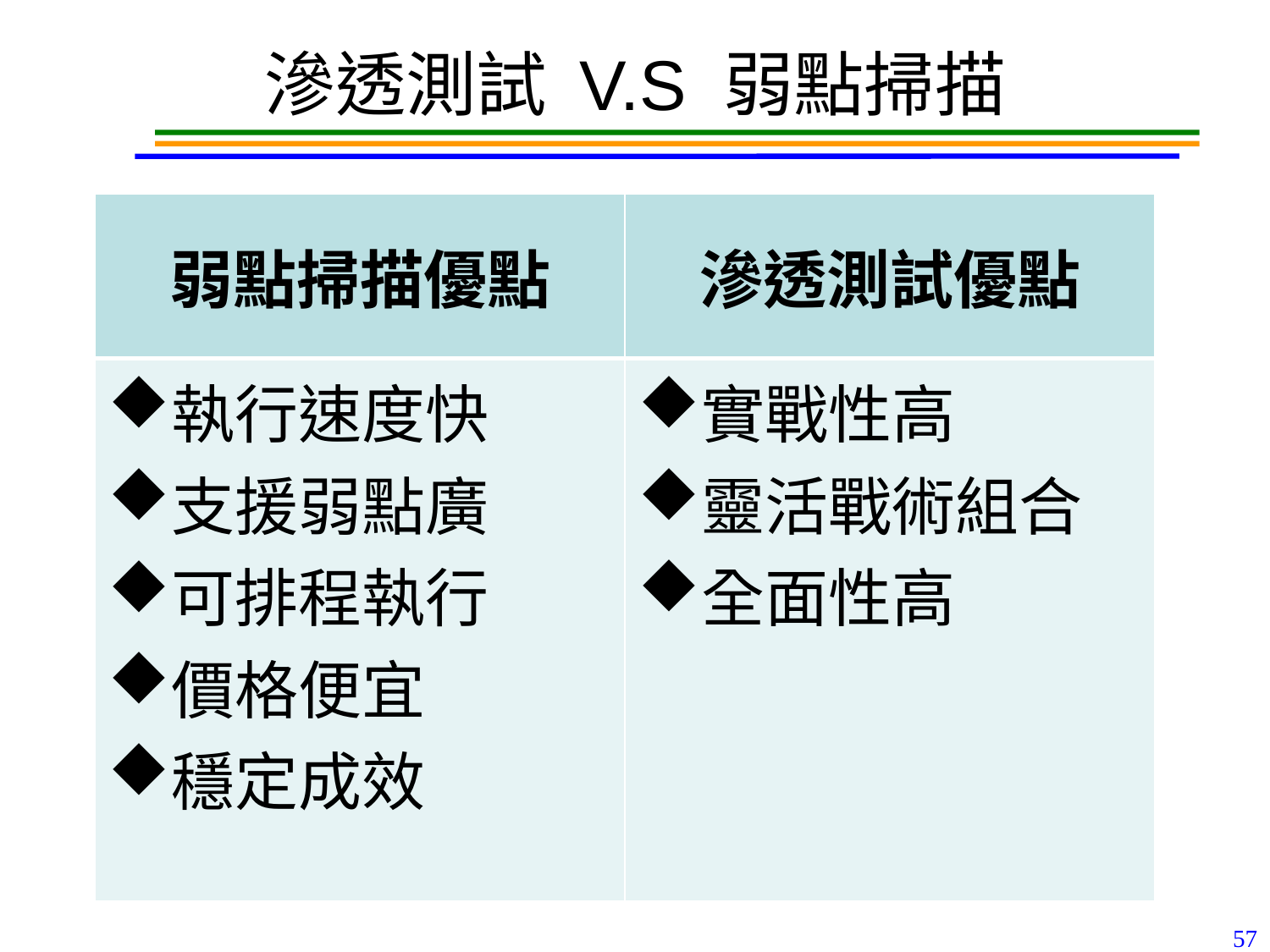

# 滲透測試 V.S 弱點掃描

| 弱點掃描優點 | 滲透測試優點 |
| --- | --- |
| 執行速度快 支援弱點廣 可排程執行 價格便宜 穩定成效 | 實戰性高 靈活戰術組合 全面性高 |
57